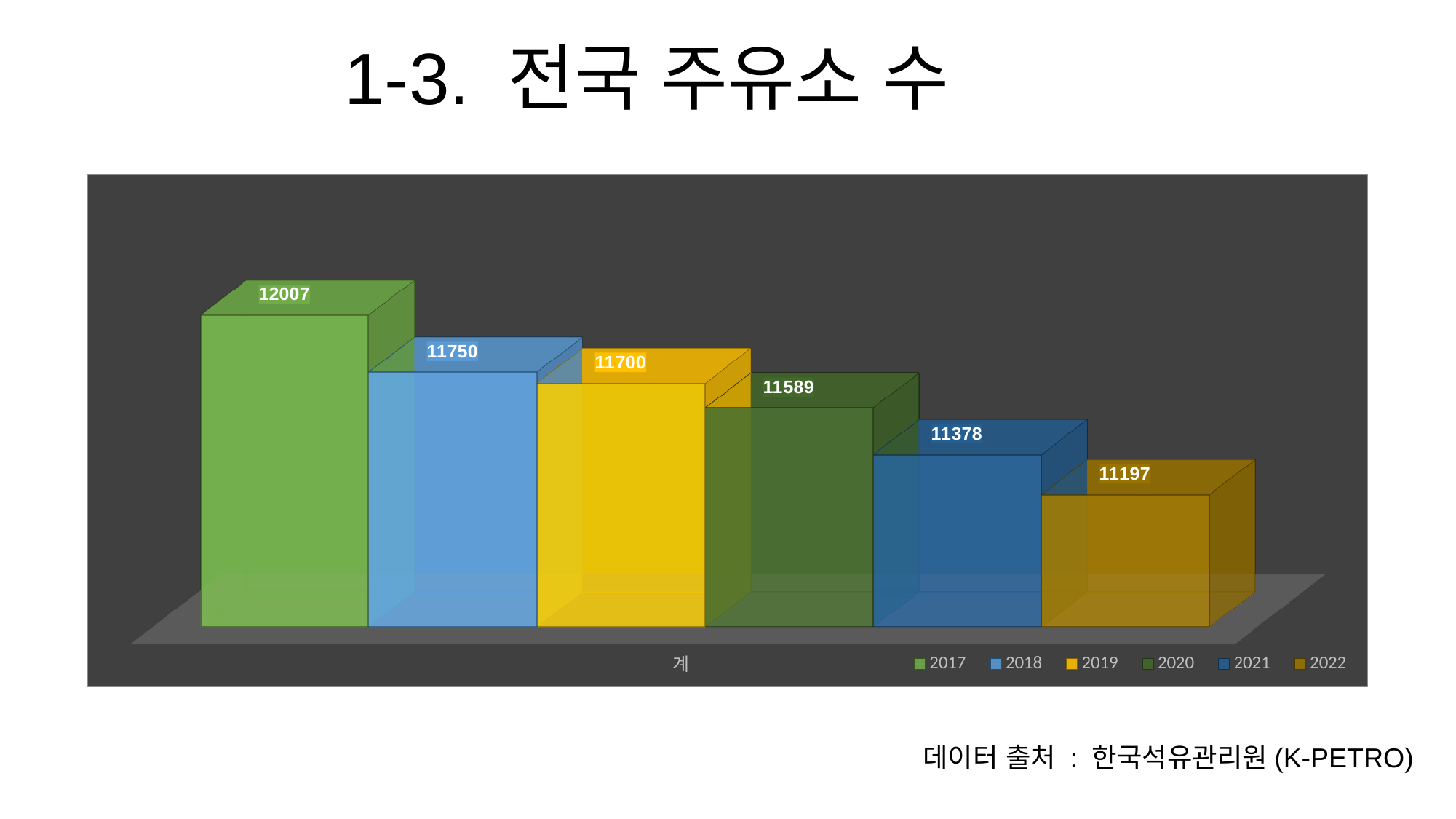

1-3. 전국 주유소 수

[unsupported chart]

데이터 출처 : 한국석유관리원(K-PETRO)